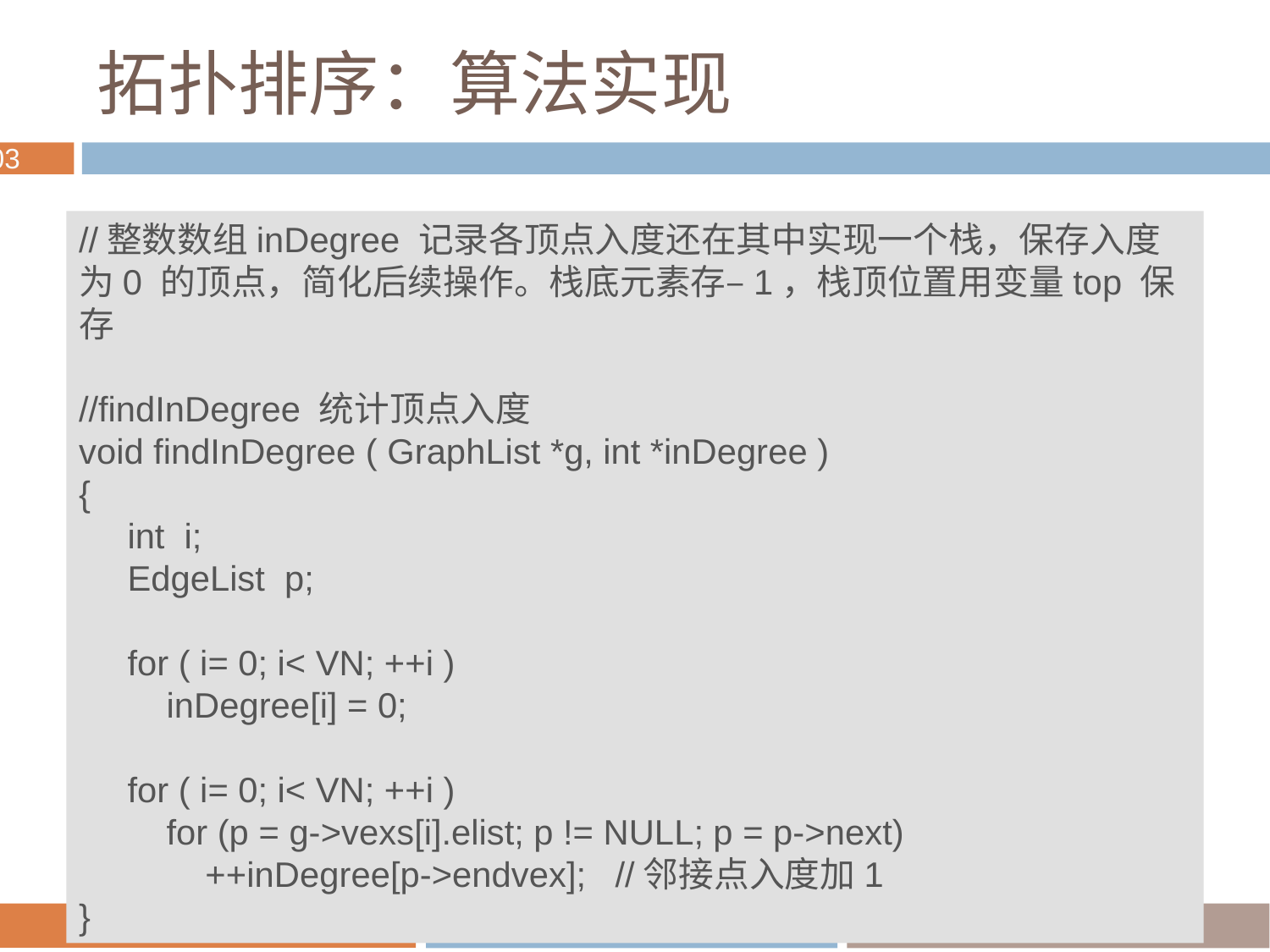

# 拓扑排序：算法实现
//整数数组inDegree 记录各顶点入度还在其中实现一个栈，保存入度为0 的顶点，简化后续操作。栈底元素存–1，栈顶位置用变量top 保存

//findInDegree 统计顶点入度
void findInDegree ( GraphList *g, int *inDegree )
{
     int  i;
     EdgeList  p;

     for ( i= 0; i< VN; ++i )
         inDegree[i] = 0;

     for ( i= 0; i< VN; ++i )
         for (p = g->vexs[i].elist; p != NULL; p = p->next)
             ++inDegree[p->endvex];   //邻接点入度加1
}